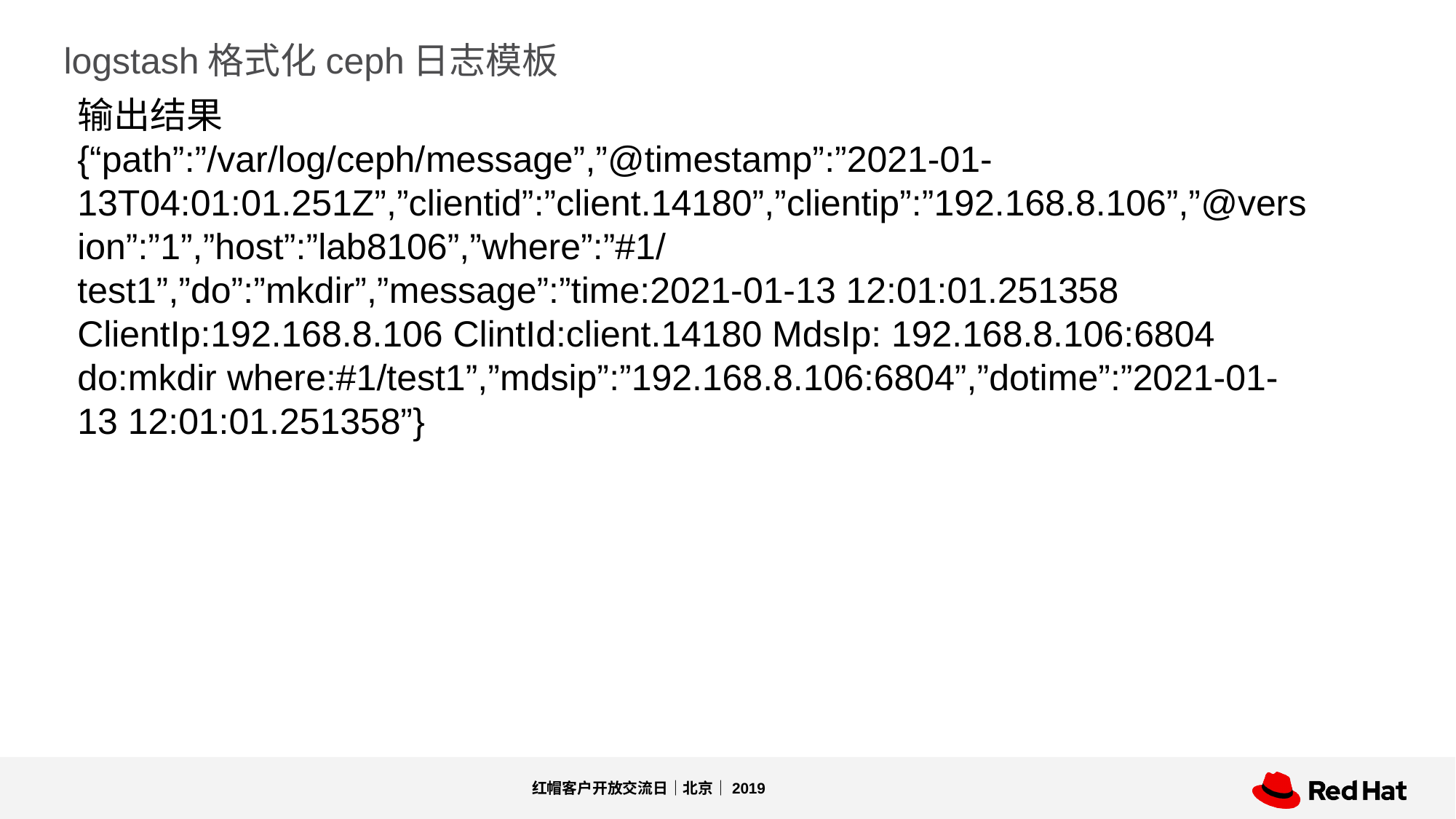

logstash格式化ceph日志模板
输出结果
{“path”:”/var/log/ceph/message”,”@timestamp”:”2021-01-13T04:01:01.251Z”,”clientid”:”client.14180”,”clientip”:”192.168.8.106”,”@version”:”1”,”host”:”lab8106”,”where”:”#1/test1”,”do”:”mkdir”,”message”:”time:2021-01-13 12:01:01.251358 ClientIp:192.168.8.106 ClintId:client.14180 MdsIp: 192.168.8.106:6804 do:mkdir where:#1/test1”,”mdsip”:”192.168.8.106:6804”,”dotime”:”2021-01-13 12:01:01.251358”}